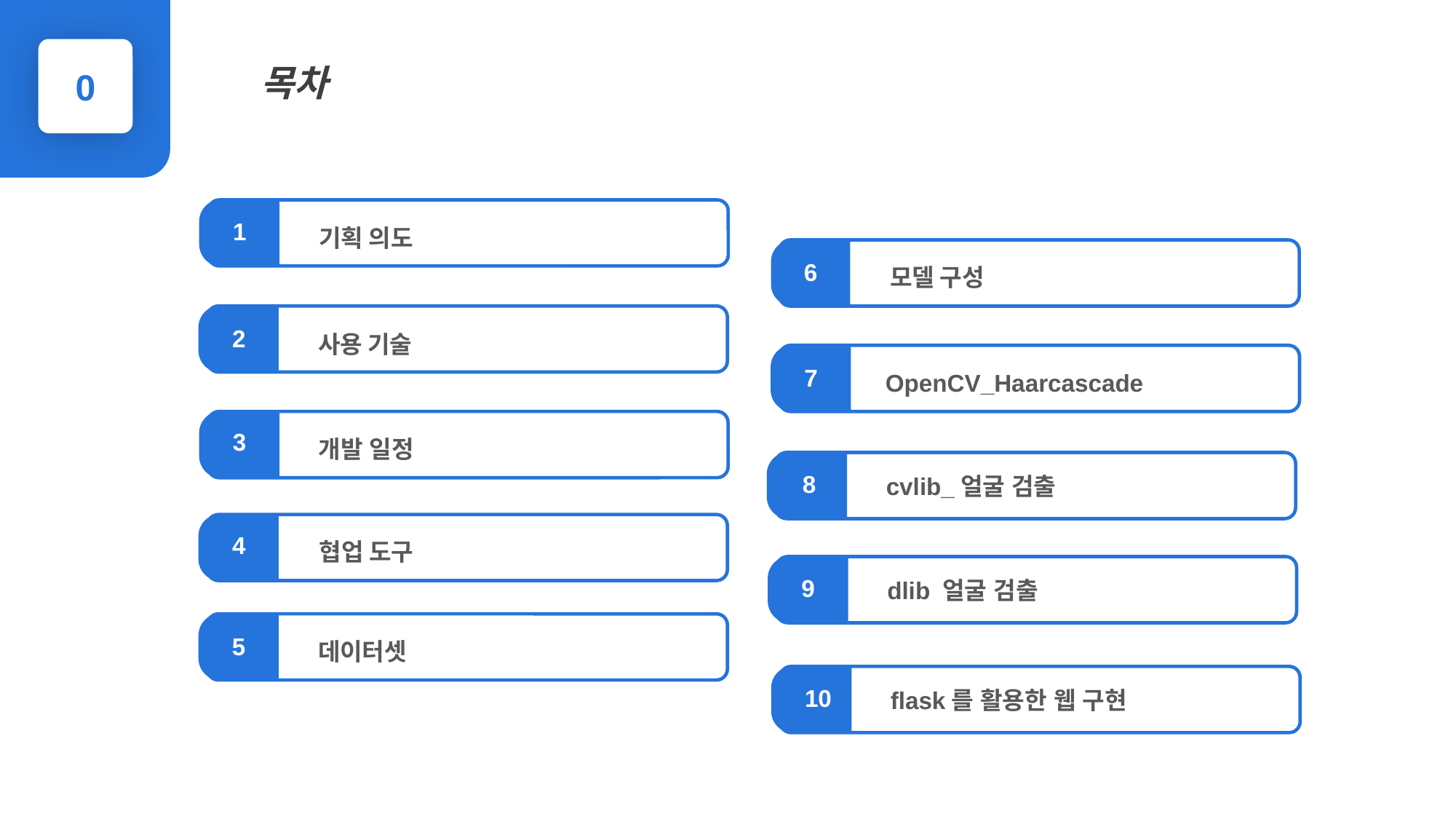

목차
0

기획 의도
1

모델 구성

6

사용 기술
2

7
 OpenCV_Haarcascade

개발 일정
3

cvlib_얼굴 검출

8

협업 도구

4

dlib 얼굴 검출

9

데이터셋

5

flask를 활용한 웹 구현

10